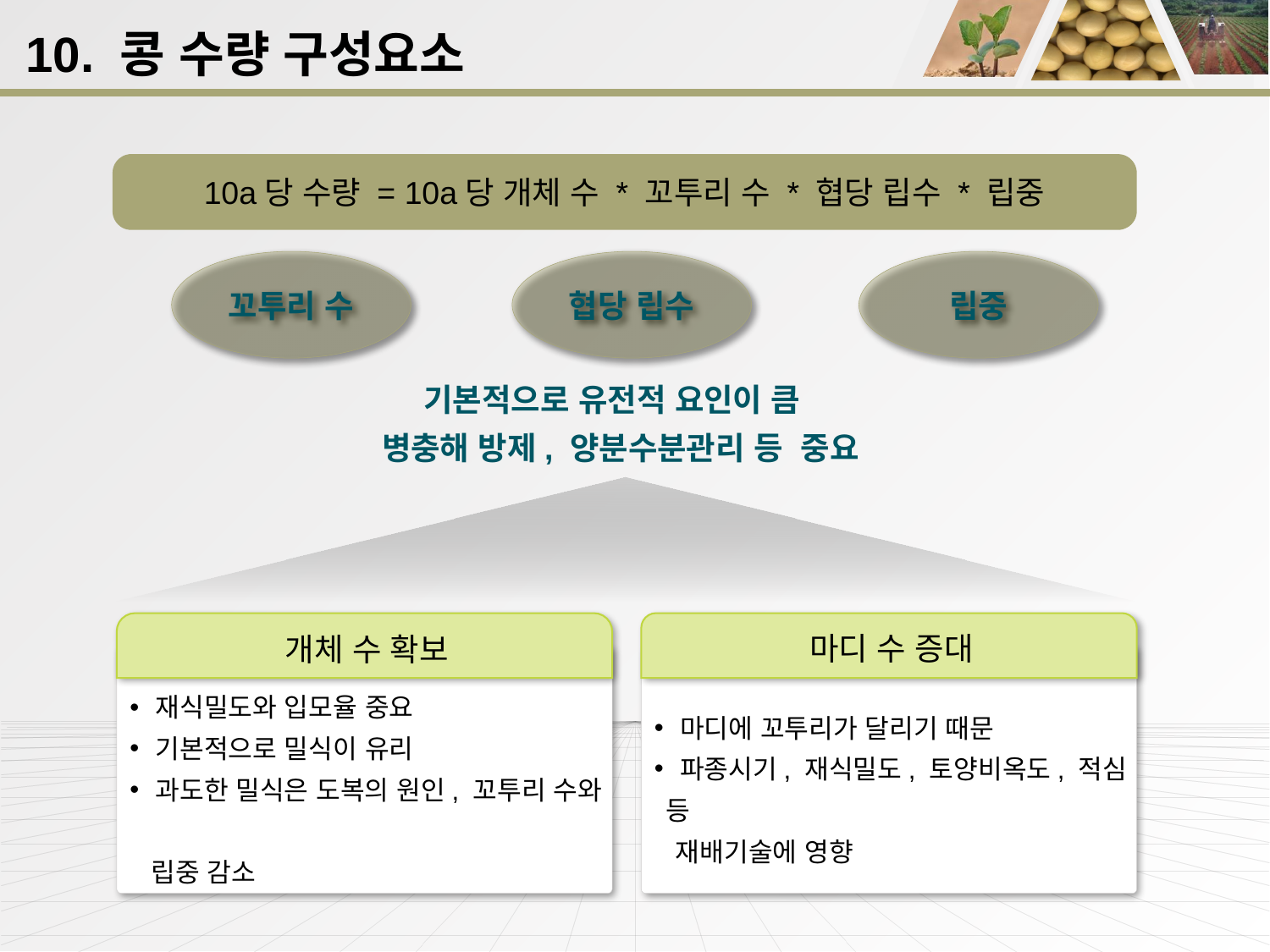

10. 콩 수량 구성요소

10a당 수량 = 10a당 개체 수 * 꼬투리 수 * 협당 립수 * 립중

꼬투리 수
협당 립수
립중
기본적으로 유전적 요인이 큼
병충해 방제, 양분수분관리 등  중요

개체 수 확보
마디 수 증대
 재식밀도와 입모율 중요
 기본적으로 밀식이 유리
 과도한 밀식은 도복의 원인, 꼬투리 수와
  립중 감소
 마디에 꼬투리가 달리기 때문
 파종시기, 재식밀도, 토양비옥도, 적심 등
  재배기술에 영향